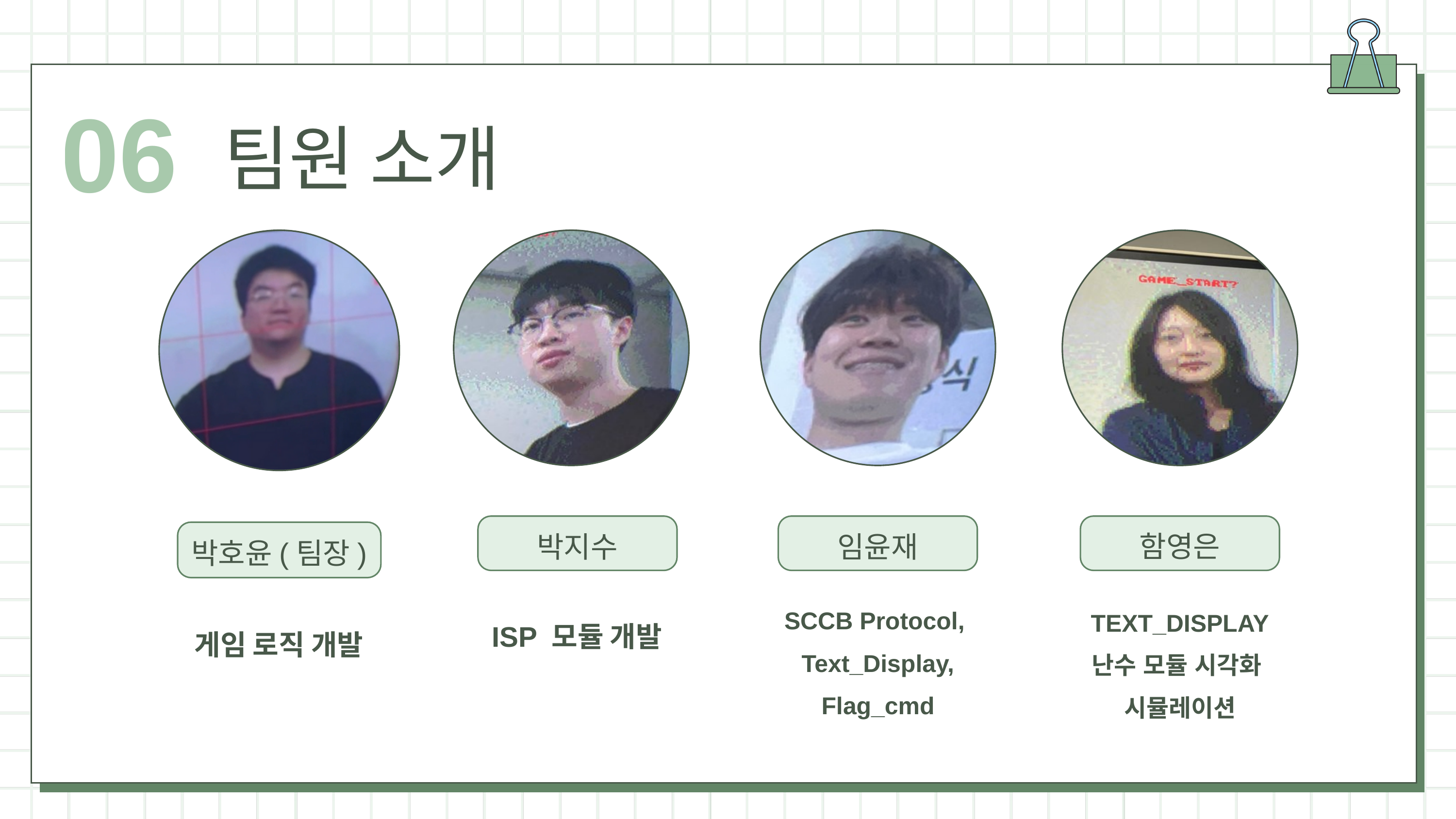

06

팀원 소개

박호윤(팀장)
게임 로직 개발

함영은

박지수

임윤재
SCCB Protocol,
Text_Display,
Flag_cmd

TEXT_DISPLAY
난수 모듈 시각화
시뮬레이션
ISP 모듈 개발